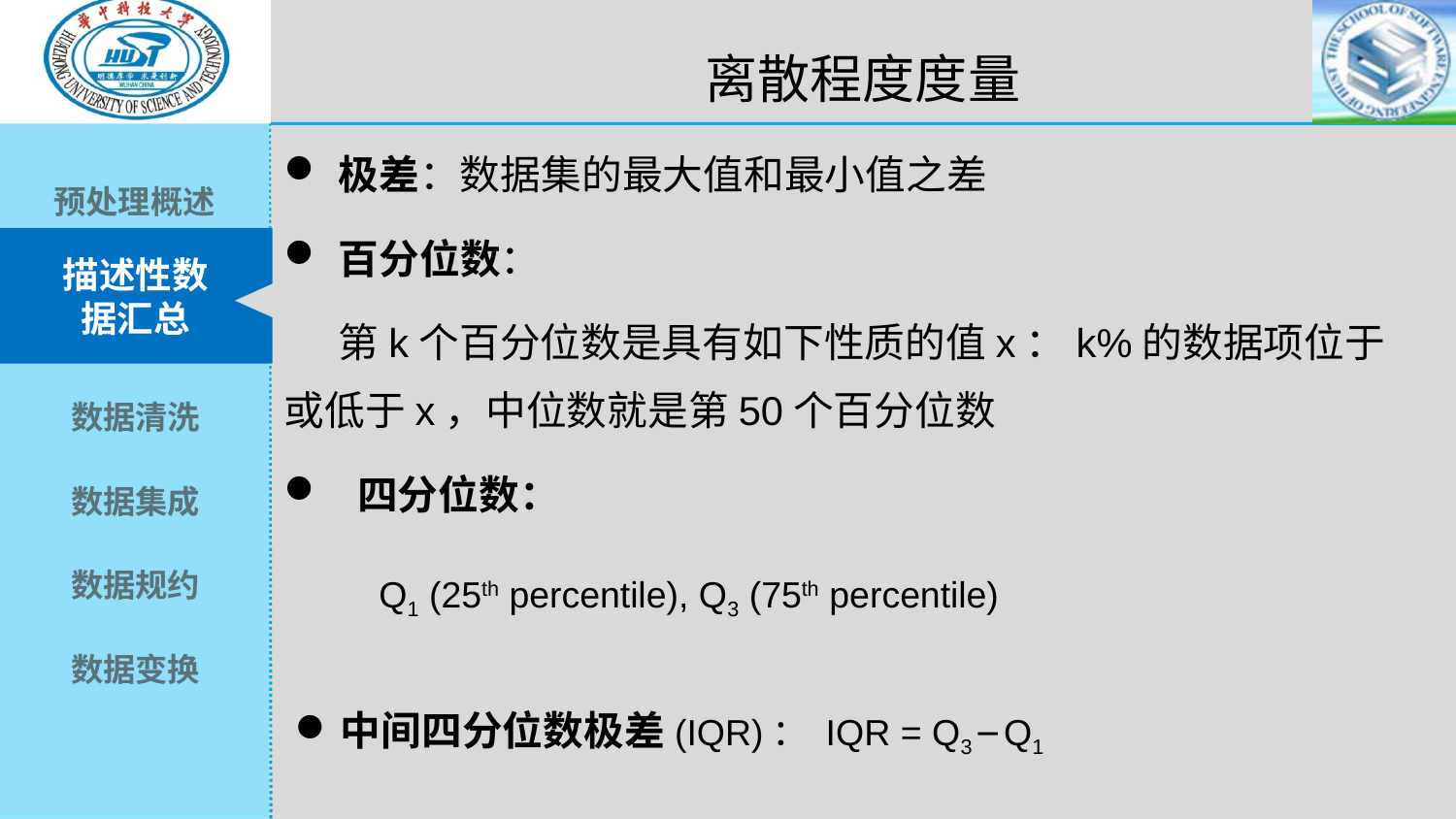

离散程度度量
极差：数据集的最大值和最小值之差
百分位数：
     第k个百分位数是具有如下性质的值x：k%的数据项位于或低于x，中位数就是第50个百分位数
 四分位数：
       Q1 (25th percentile), Q3 (75th percentile)
中间四分位数极差(IQR)： IQR = Q3 – Q1